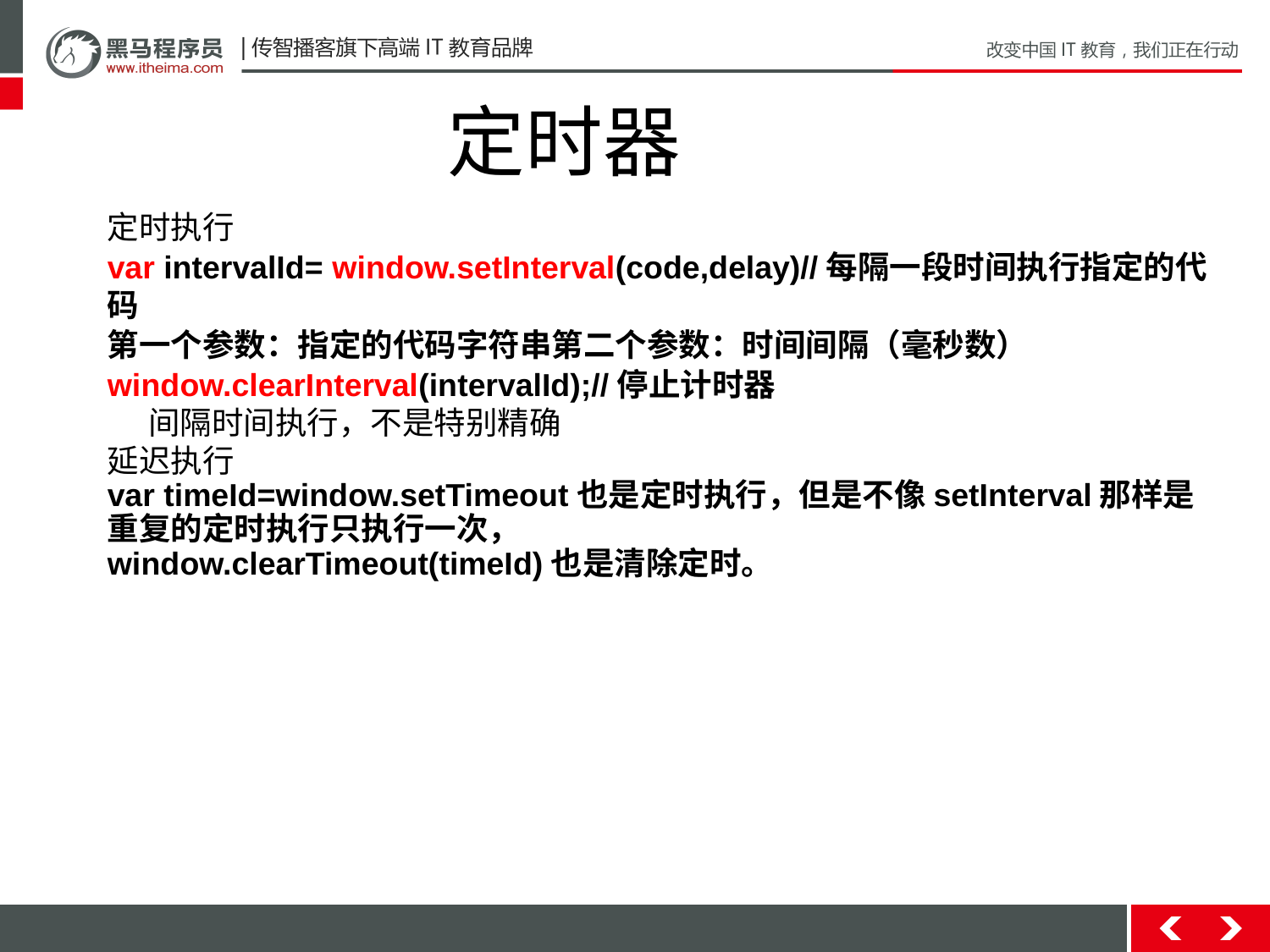

定时器
定时执行
var intervalId= window.setInterval(code,delay)//每隔一段时间执行指定的代码
第一个参数：指定的代码字符串第二个参数：时间间隔（毫秒数）
window.clearInterval(intervalId);//停止计时器
间隔时间执行，不是特别精确
延迟执行
var timeId=window.setTimeout也是定时执行，但是不像setInterval那样是重复的定时执行只执行一次，
window.clearTimeout(timeId)也是清除定时。